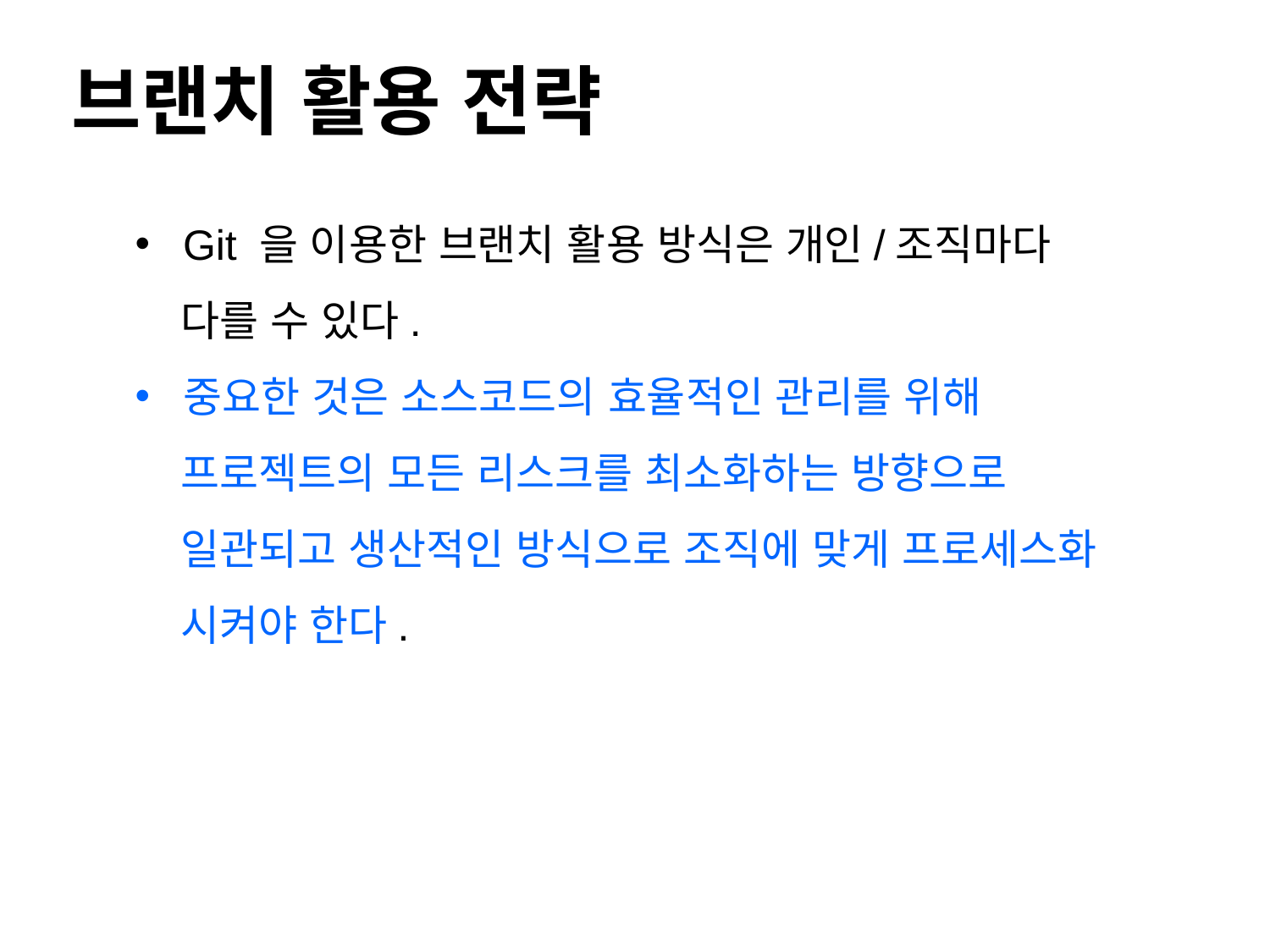

# 브랜치 활용 전략
Git 을 이용한 브랜치 활용 방식은 개인/조직마다
   다를 수 있다.
중요한 것은 소스코드의 효율적인 관리를 위해
   프로젝트의 모든 리스크를 최소화하는 방향으로
   일관되고 생산적인 방식으로 조직에 맞게 프로세스화
   시켜야 한다.